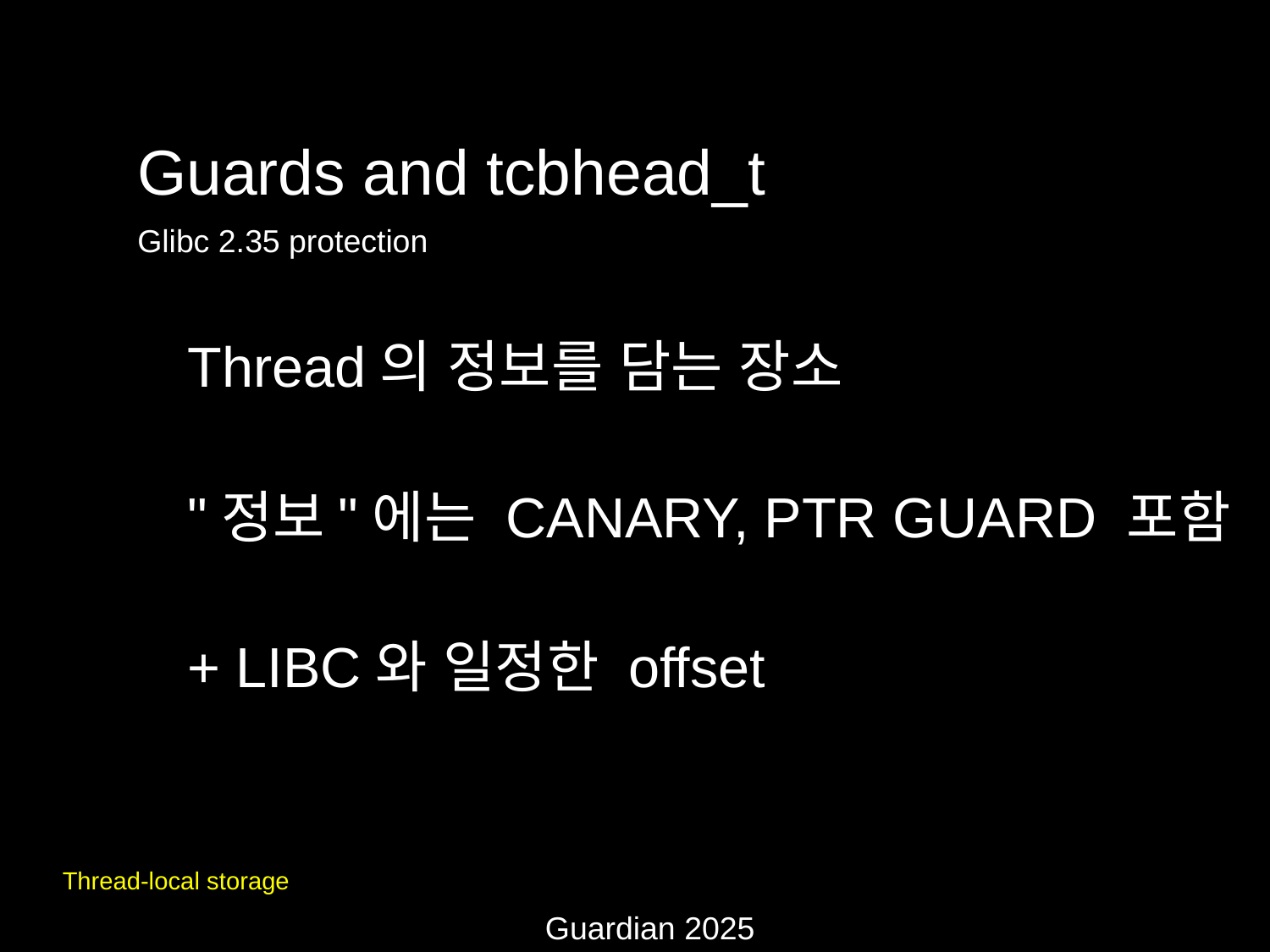

Guards and tcbhead_t
Glibc 2.35 protection
Thread의 정보를 담는 장소
"정보"에는 CANARY, PTR GUARD 포함
+ LIBC와 일정한 offset
Thread-local storage